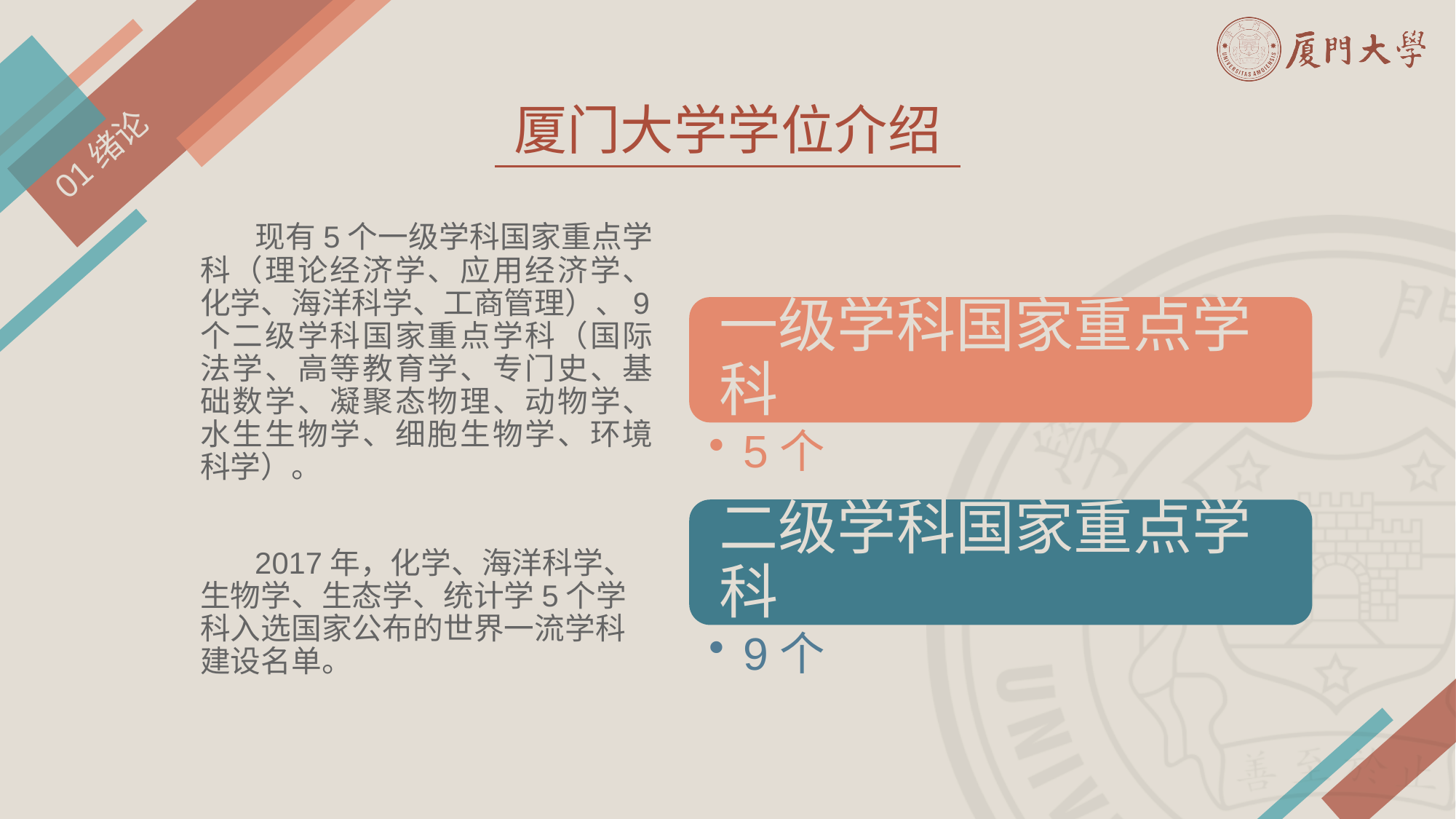

01绪论
# 厦门大学学位介绍
现有5个一级学科国家重点学科（理论经济学、应用经济学、化学、海洋科学、工商管理）、9个二级学科国家重点学科（国际法学、高等教育学、专门史、基础数学、凝聚态物理、动物学、水生生物学、细胞生物学、环境科学）。

2017年，化学、海洋科学、生物学、生态学、统计学5个学科入选国家公布的世界一流学科建设名单。
一级学科国家重点学科
5个
二级学科国家重点学科
9个